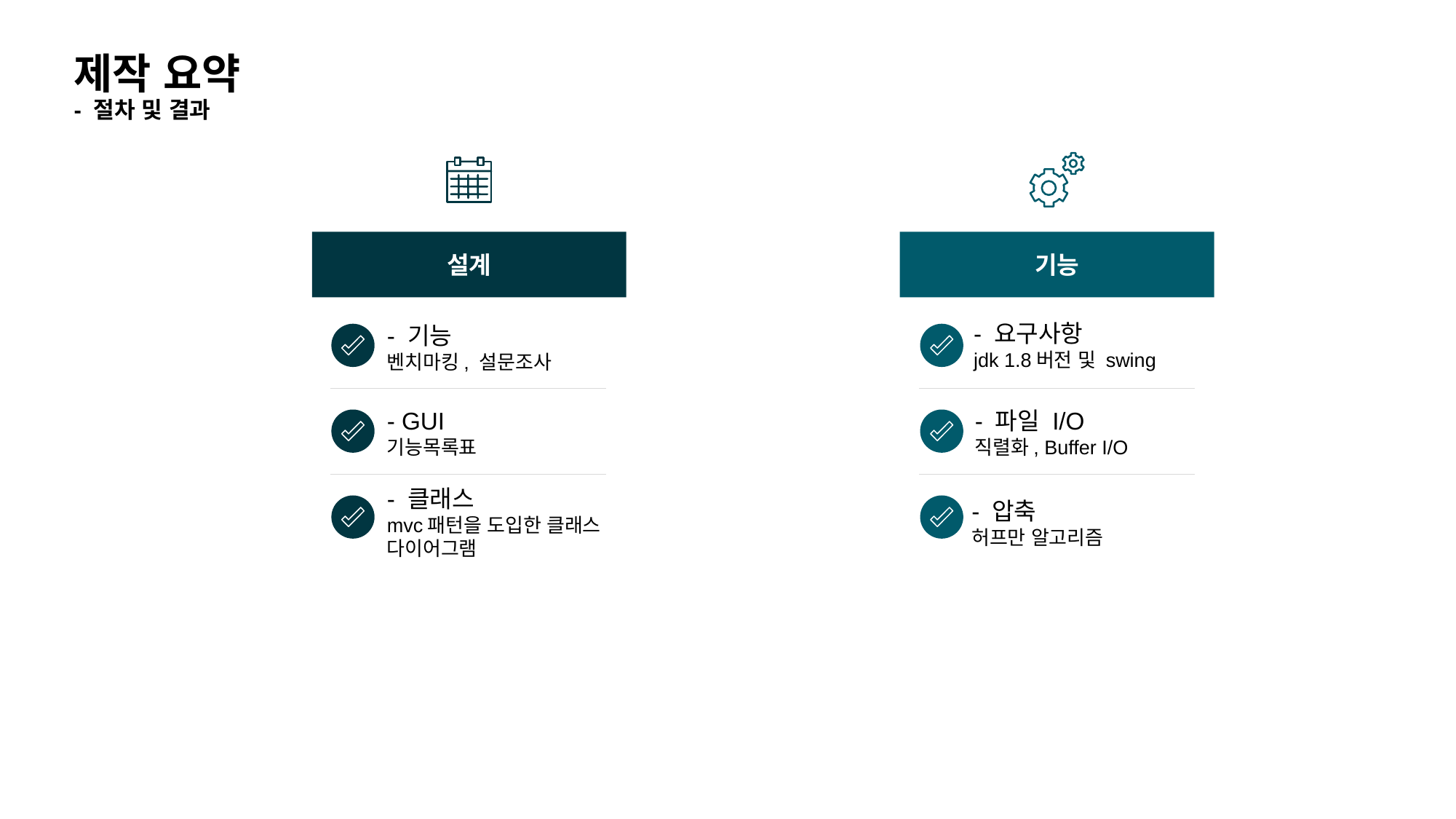

# 제작 요약 - 절차 및 결과

설계
기능

- 요구사항
jdk 1.8버전 및 swing
- 기능
벤치마킹, 설문조사

- GUI
기능목록표
- 파일 I/O
직렬화, Buffer I/O

- 클래스
mvc패턴을 도입한 클래스 다이어그램

- 압축
허프만 알고리즘